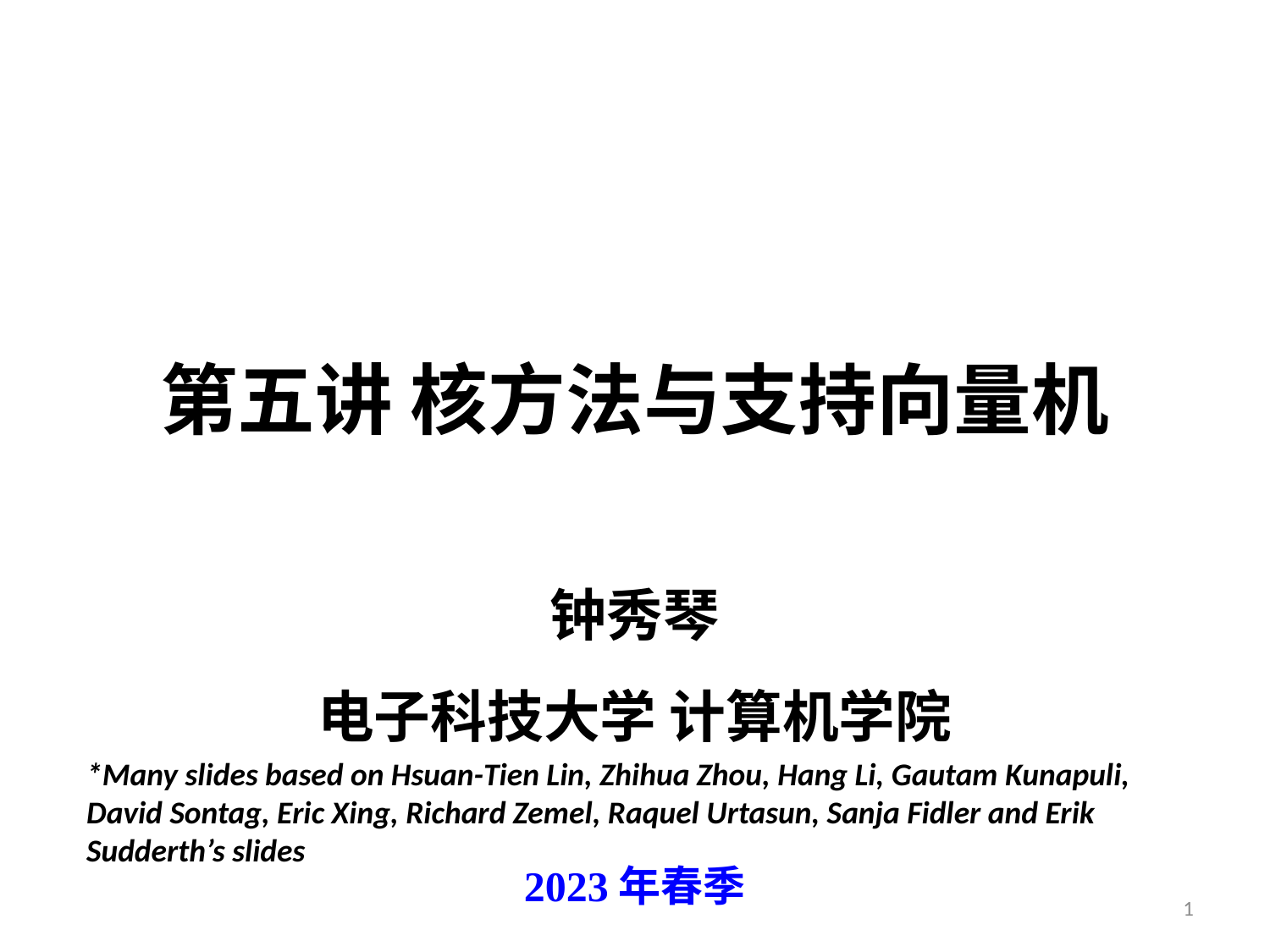

# 第五讲 核方法与支持向量机
钟秀琴
电子科技大学 计算机学院
*Many slides based on Hsuan-Tien Lin, Zhihua Zhou, Hang Li, Gautam Kunapuli, David Sontag, Eric Xing, Richard Zemel, Raquel Urtasun, Sanja Fidler and Erik Sudderth’s slides
2023年春季
1